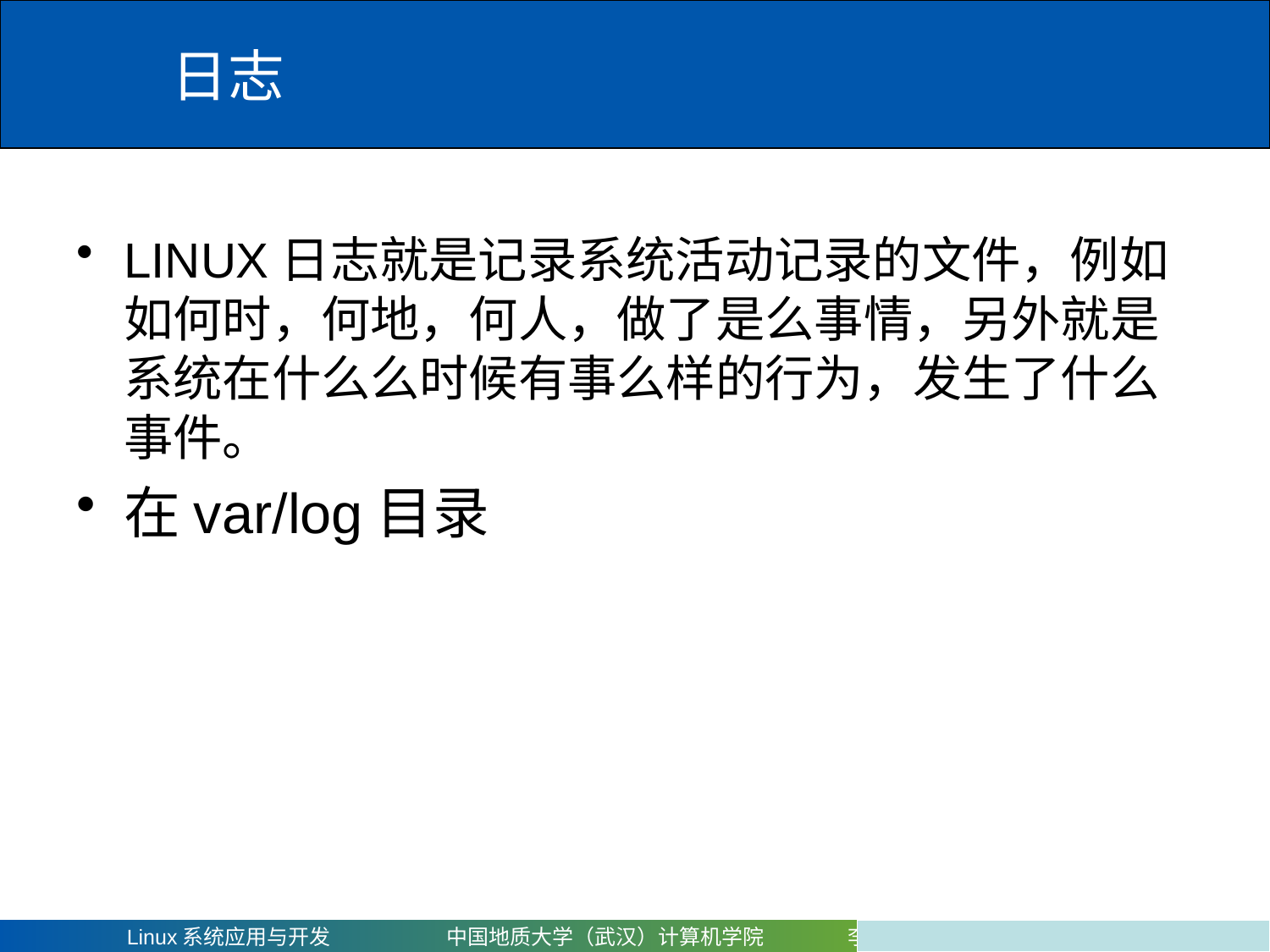

# 日志
LINUX日志就是记录系统活动记录的文件，例如如何时，何地，何人，做了是么事情，另外就是系统在什么么时候有事么样的行为，发生了什么事件。
在var/log目录